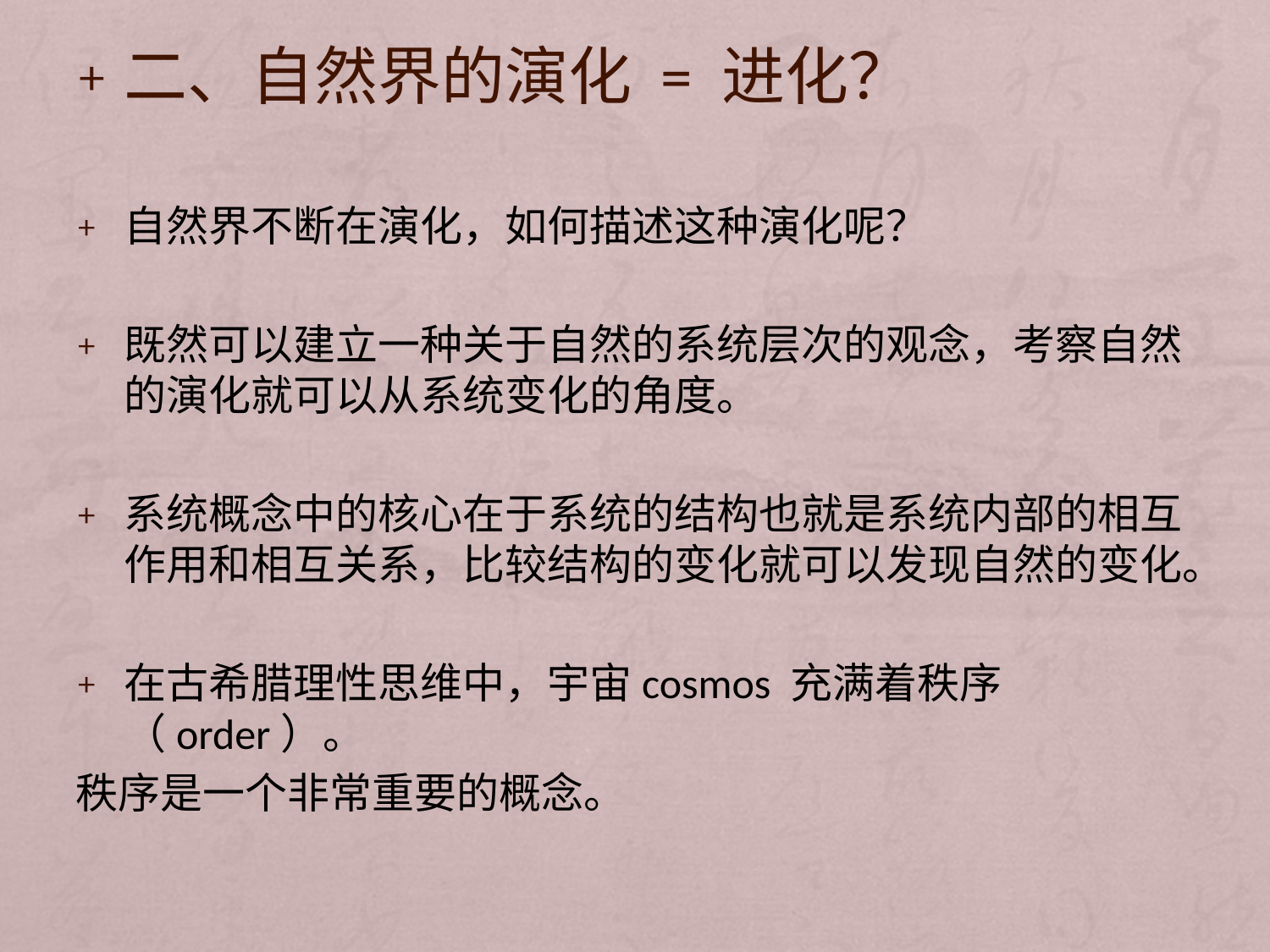

二、自然界的演化 = 进化？

自然界不断在演化，如何描述这种演化呢？

既然可以建立一种关于自然的系统层次的观念，考察自然的演化就可以从系统变化的角度。

系统概念中的核心在于系统的结构也就是系统内部的相互作用和相互关系，比较结构的变化就可以发现自然的变化。

在古希腊理性思维中，宇宙cosmos 充满着秩序（order）。
秩序是一个非常重要的概念。